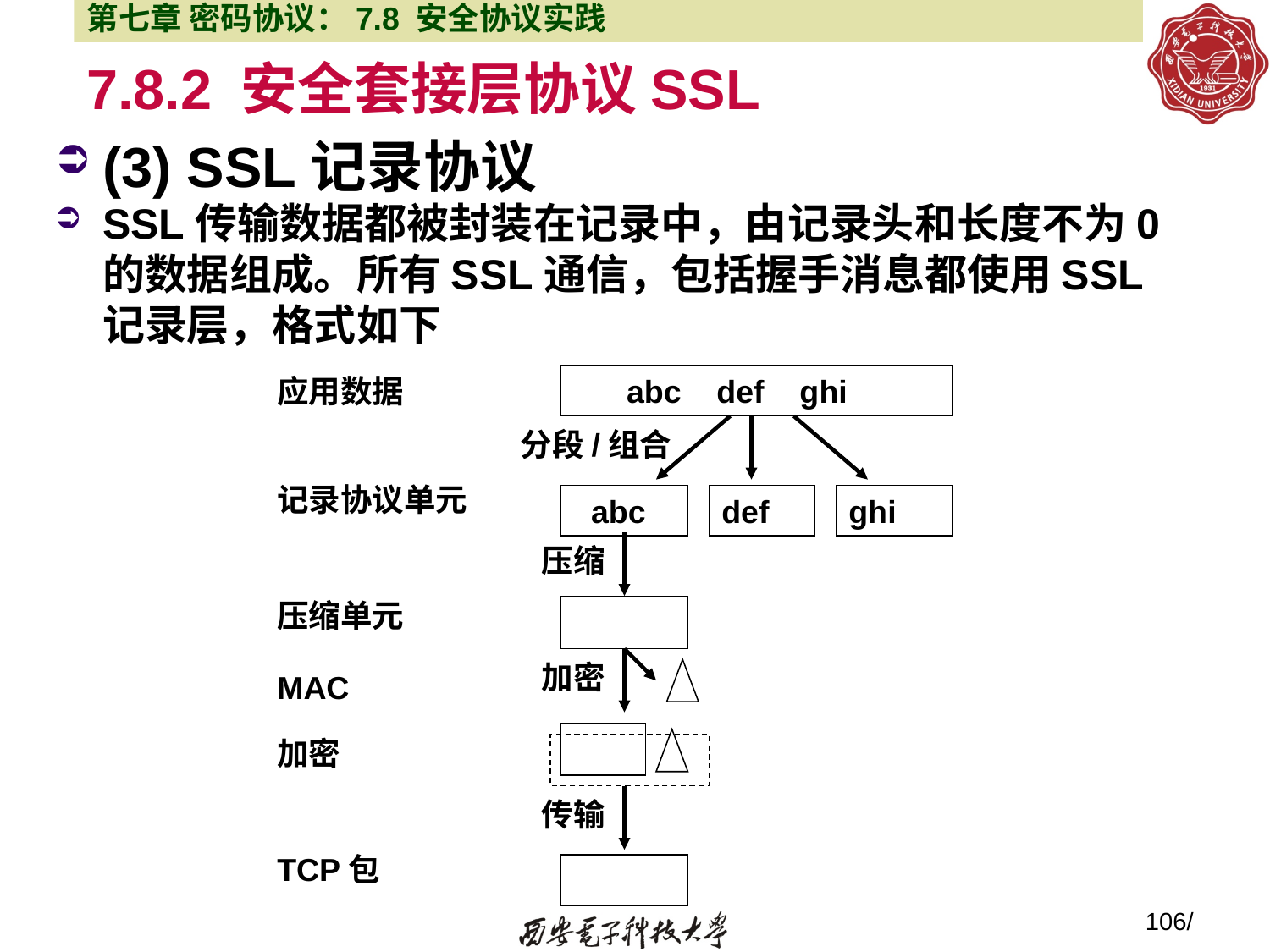

第七章 密码协议：7.8 安全协议实践
7.8.2 安全套接层协议SSL
(3) SSL记录协议
SSL传输数据都被封装在记录中，由记录头和长度不为0的数据组成。所有SSL通信，包括握手消息都使用SSL记录层，格式如下
应用数据
      abc    def    ghi

分段/组合
记录协议单元
  abc
def
ghi

压缩
压缩单元

加密

MAC

加密

传输
TCP包

106/